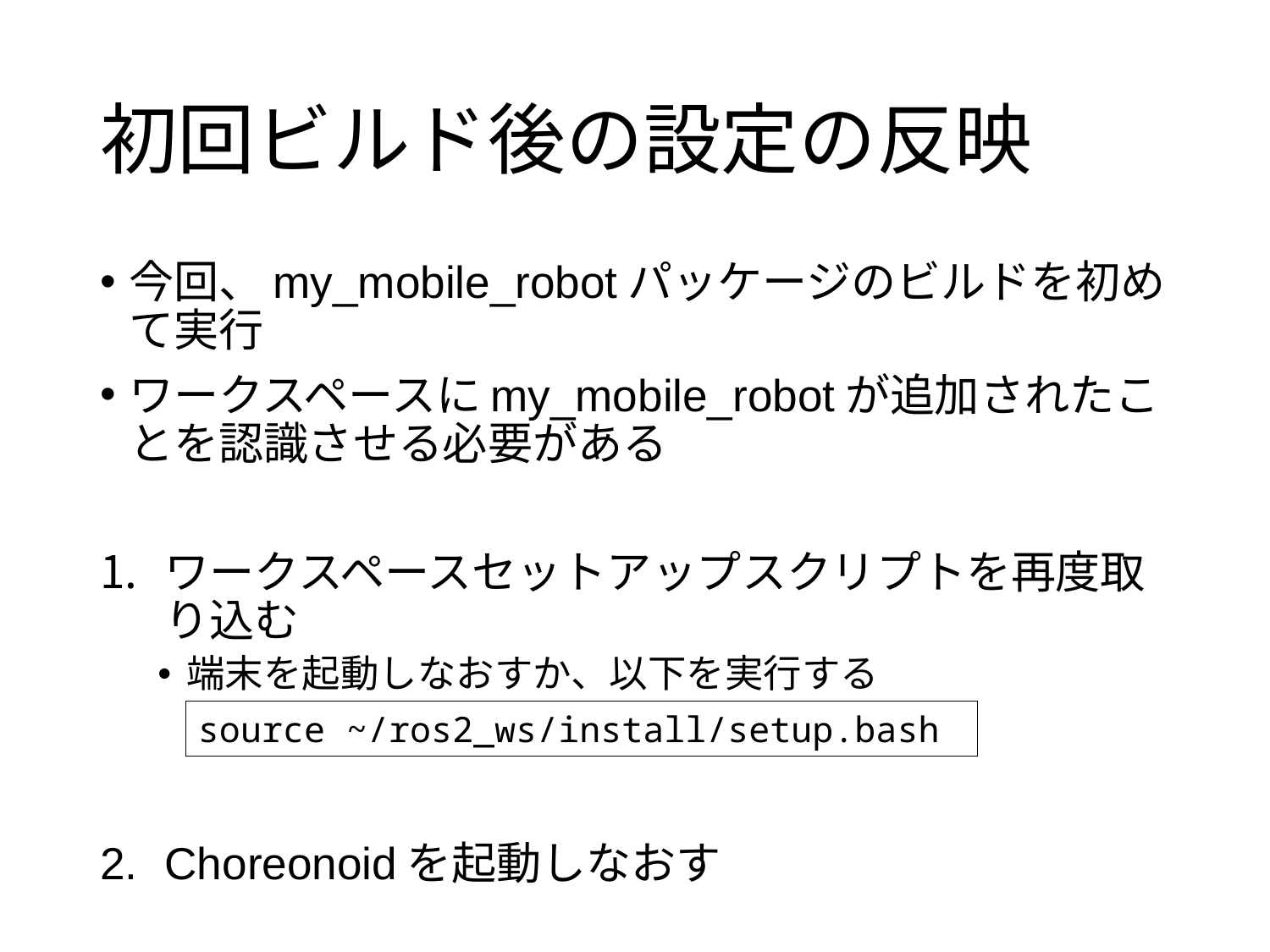

# 初回ビルド後の設定の反映
今回、my_mobile_robotパッケージのビルドを初めて実行
ワークスペースにmy_mobile_robotが追加されたことを認識させる必要がある

ワークスペースセットアップスクリプトを再度取り込む
端末を起動しなおすか、以下を実行する

Choreonoidを起動しなおす

source ~/ros2_ws/install/setup.bash